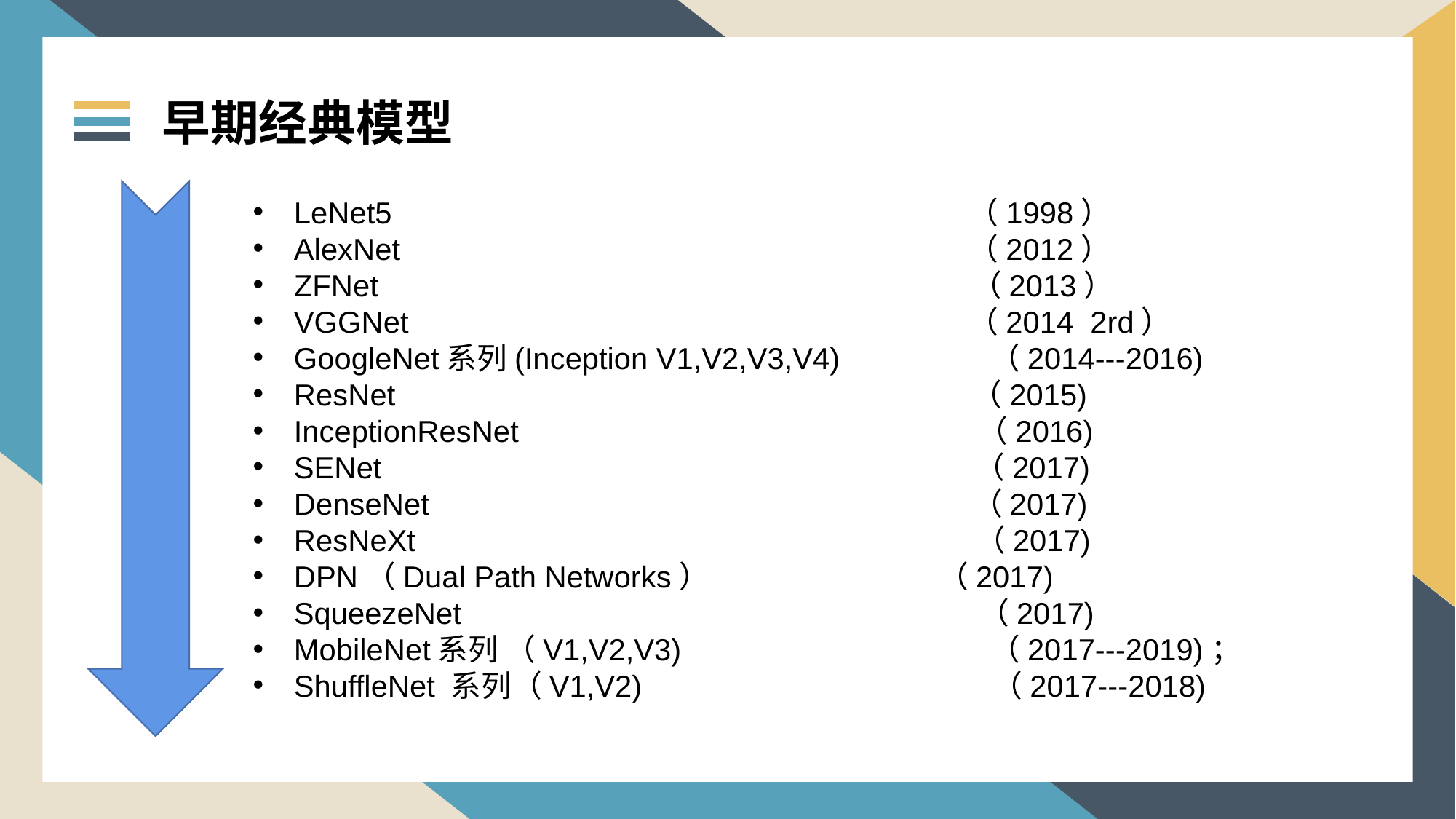

早期经典模型
LeNet5                                                                    （1998）
AlexNet                                                                   （2012）
ZFNet                                                                      （2013）
VGGNet                                                                  （2014  2rd）
GoogleNet系列(Inception V1,V2,V3,V4)                 （2014---2016)
ResNet                                                                    （2015)
InceptionResNet                                                      （2016)
SENet                                                                      （2017)
DenseNet                                                                （2017)
ResNeXt                                                                  （2017)
DPN（Dual Path Networks）                                  （2017)
SqueezeNet                                                             （2017)
MobileNet系列 （V1,V2,V3)                                    （2017---2019)；
ShuffleNet 系列（V1,V2)                                         （2017---2018)

5